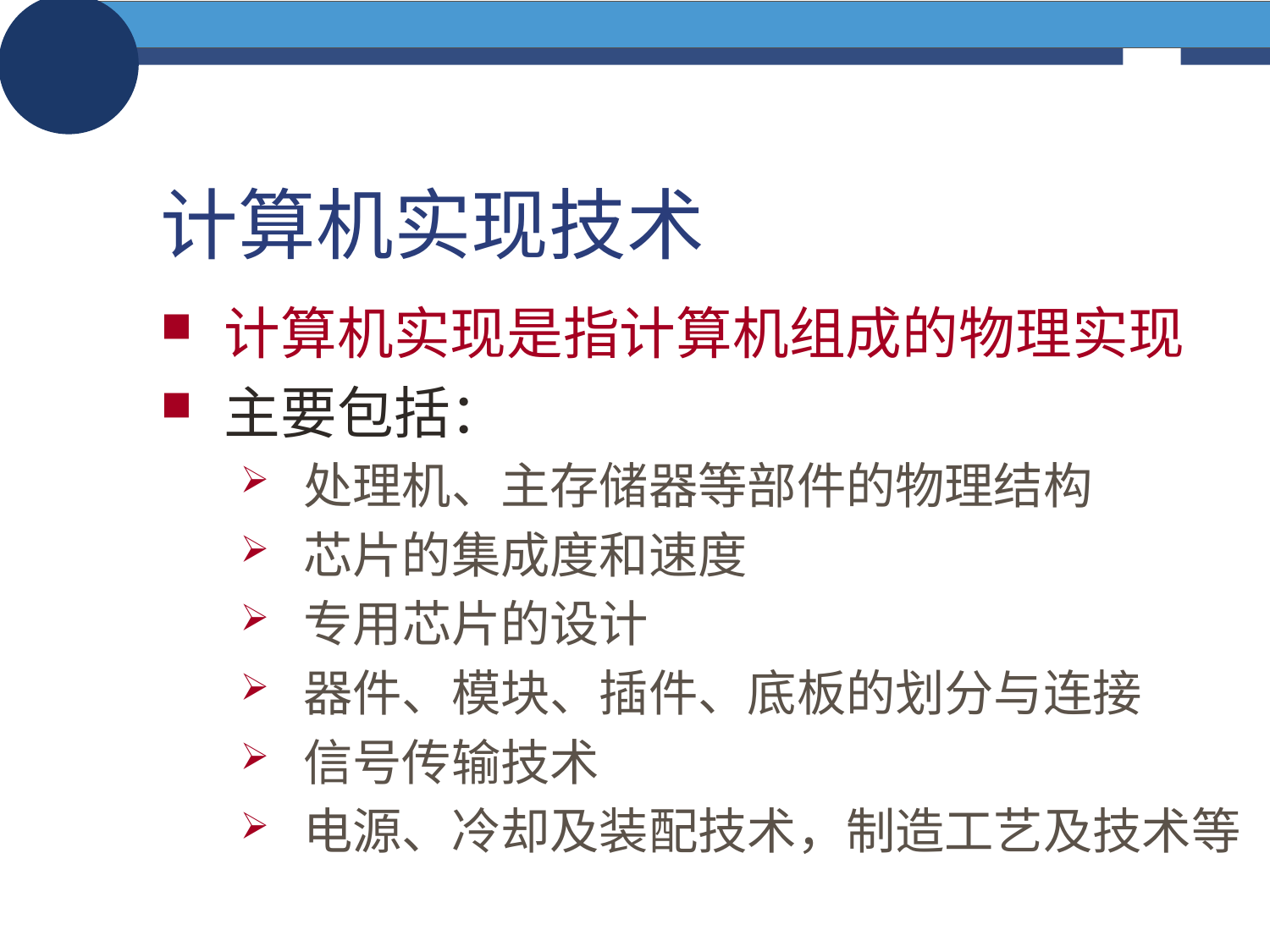

# 计算机实现技术
计算机实现是指计算机组成的物理实现
主要包括：
处理机、主存储器等部件的物理结构
芯片的集成度和速度
专用芯片的设计
器件、模块、插件、底板的划分与连接
信号传输技术
电源、冷却及装配技术，制造工艺及技术等